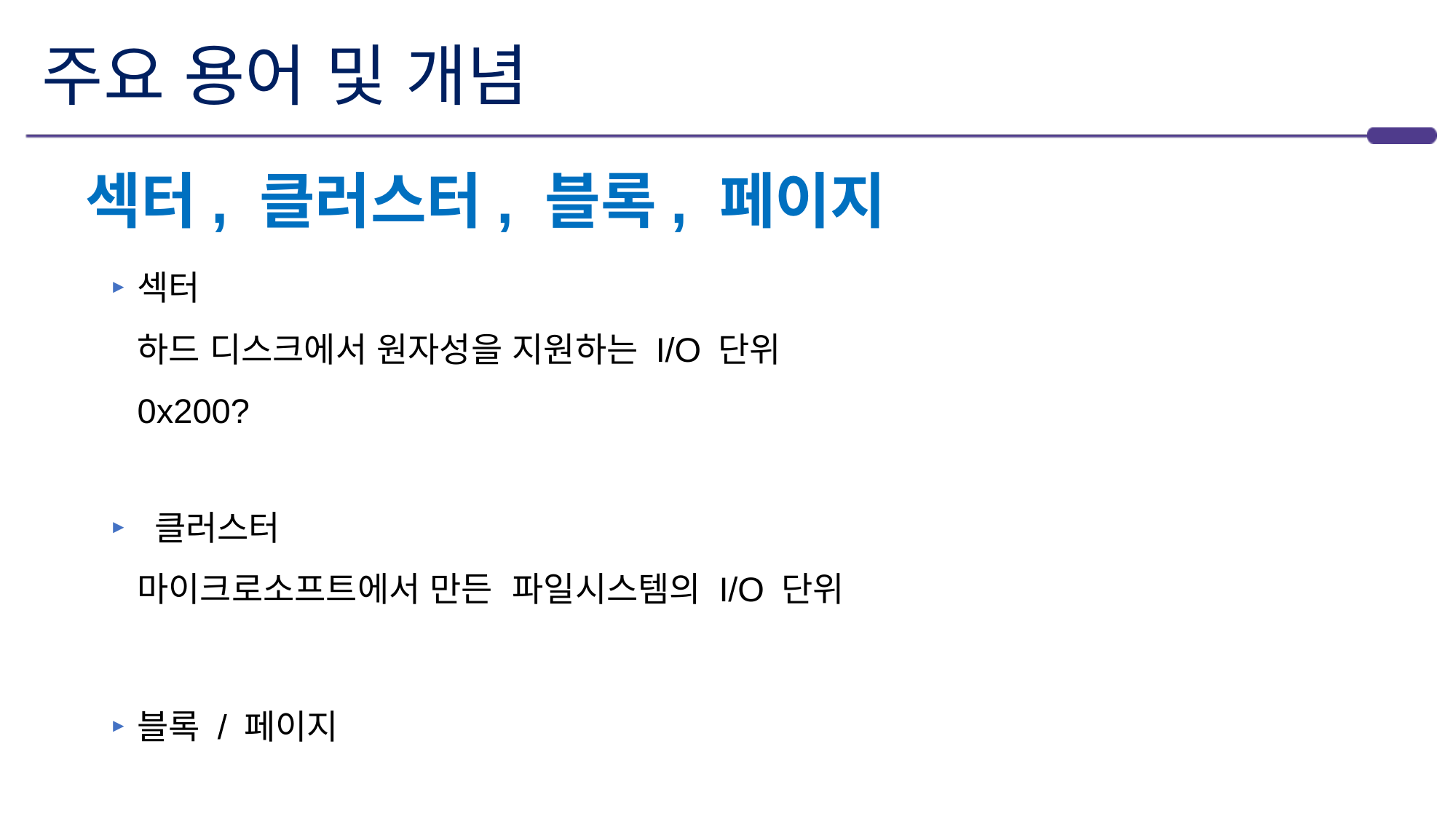

# 주요 용어 및 개념
섹터, 클러스터, 블록, 페이지
섹터
하드 디스크에서 원자성을 지원하는 I/O 단위
0x200?
 클러스터
마이크로소프트에서 만든  파일시스템의 I/O 단위
블록 / 페이지